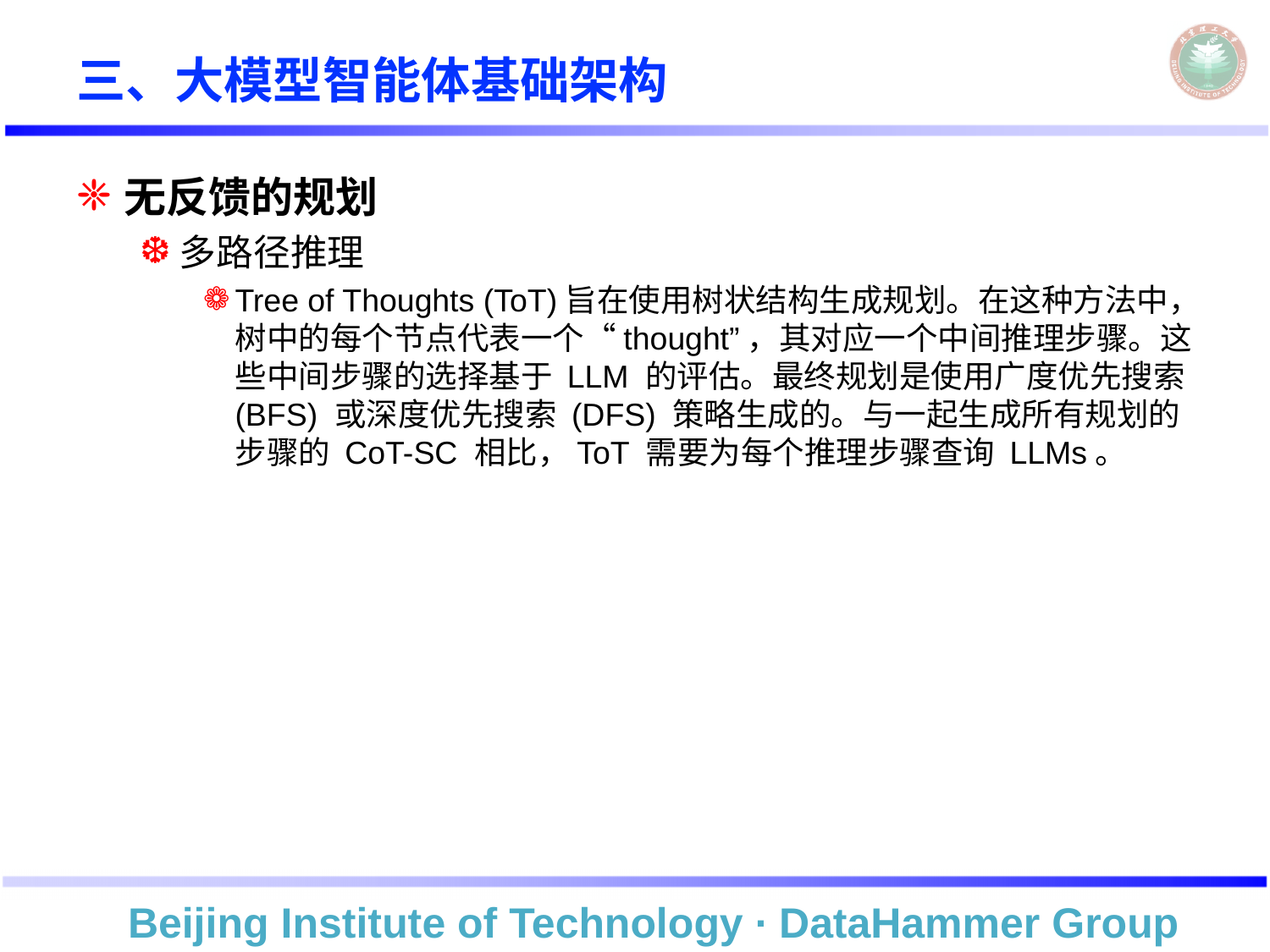

# 三、大模型智能体基础架构
无反馈的规划
多路径推理
Tree of Thoughts (ToT)旨在使用树状结构生成规划。在这种方法中，树中的每个节点代表一个“thought”，其对应一个中间推理步骤。这些中间步骤的选择基于 LLM 的评估。最终规划是使用广度优先搜索 (BFS) 或深度优先搜索 (DFS) 策略生成的。与一起生成所有规划的步骤的 CoT-SC 相比，ToT 需要为每个推理步骤查询 LLMs。